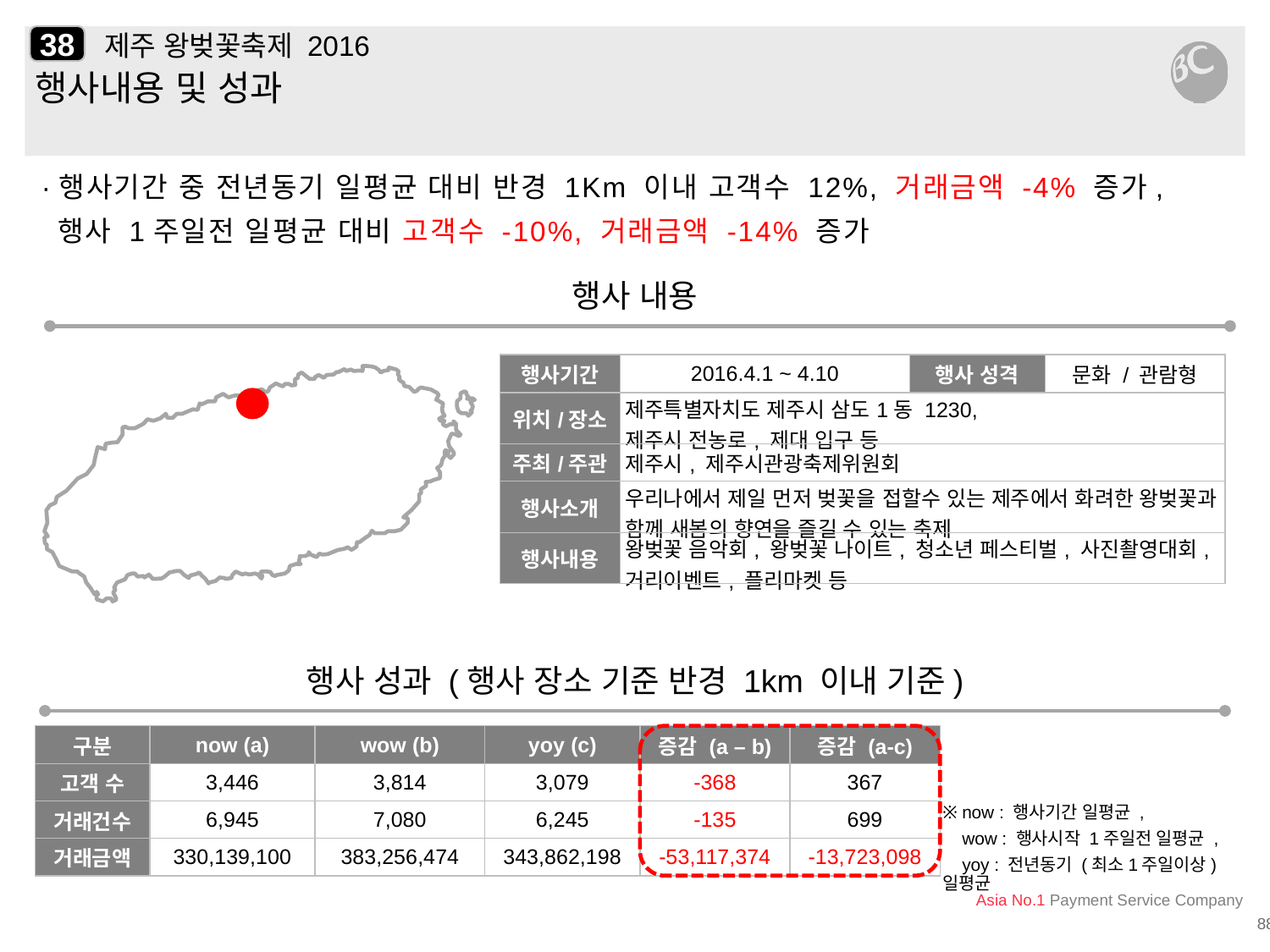

38
# 제주 왕벚꽃축제 2016
행사내용 및 성과
·행사기간 중 전년동기 일평균 대비 반경 1Km 이내 고객수 12%, 거래금액 -4% 증가,
 행사 1주일전 일평균 대비 고객수 -10%, 거래금액 -14% 증가
행사 내용
| 행사기간 | 2016.4.1 ~ 4.10 | 행사 성격 | 문화 / 관람형 |
| --- | --- | --- | --- |
| 위치/장소 | 제주특별자치도 제주시 삼도1동 1230, 제주시 전농로, 제대 입구 등 |  |  |
| 주최/주관 | 제주시, 제주시관광축제위원회 |  |  |
| 행사소개 | 우리나에서 제일 먼저 벚꽃을 접할수 있는 제주에서 화려한 왕벚꽃과 함께 새봄의 향연을 즐길 수 있는 축제 |  |  |
| 행사내용 | 왕벚꽃 음악회, 왕벚꽃 나이트, 청소년 페스티벌, 사진촬영대회, 거리이벤트, 플리마켓 등 |  |  |

행사 성과 (행사 장소 기준 반경 1km 이내 기준)
| 구분 | now (a) | wow (b) | yoy (c) | 증감 (a – b) | 증감 (a-c) |
| --- | --- | --- | --- | --- | --- |
| 고객 수 | 3,446 | 3,814 | 3,079 | -368 | 367 |
| 거래건수 | 6,945 | 7,080 | 6,245 | -135 | 699 |
| 거래금액 | 330,139,100 | 383,256,474 | 343,862,198 | -53,117,374 | -13,723,098 |

※ now : 행사기간 일평균 ,
    wow : 행사시작 1주일전 일평균 ,
    yoy : 전년동기 (최소1주일이상) 일평균